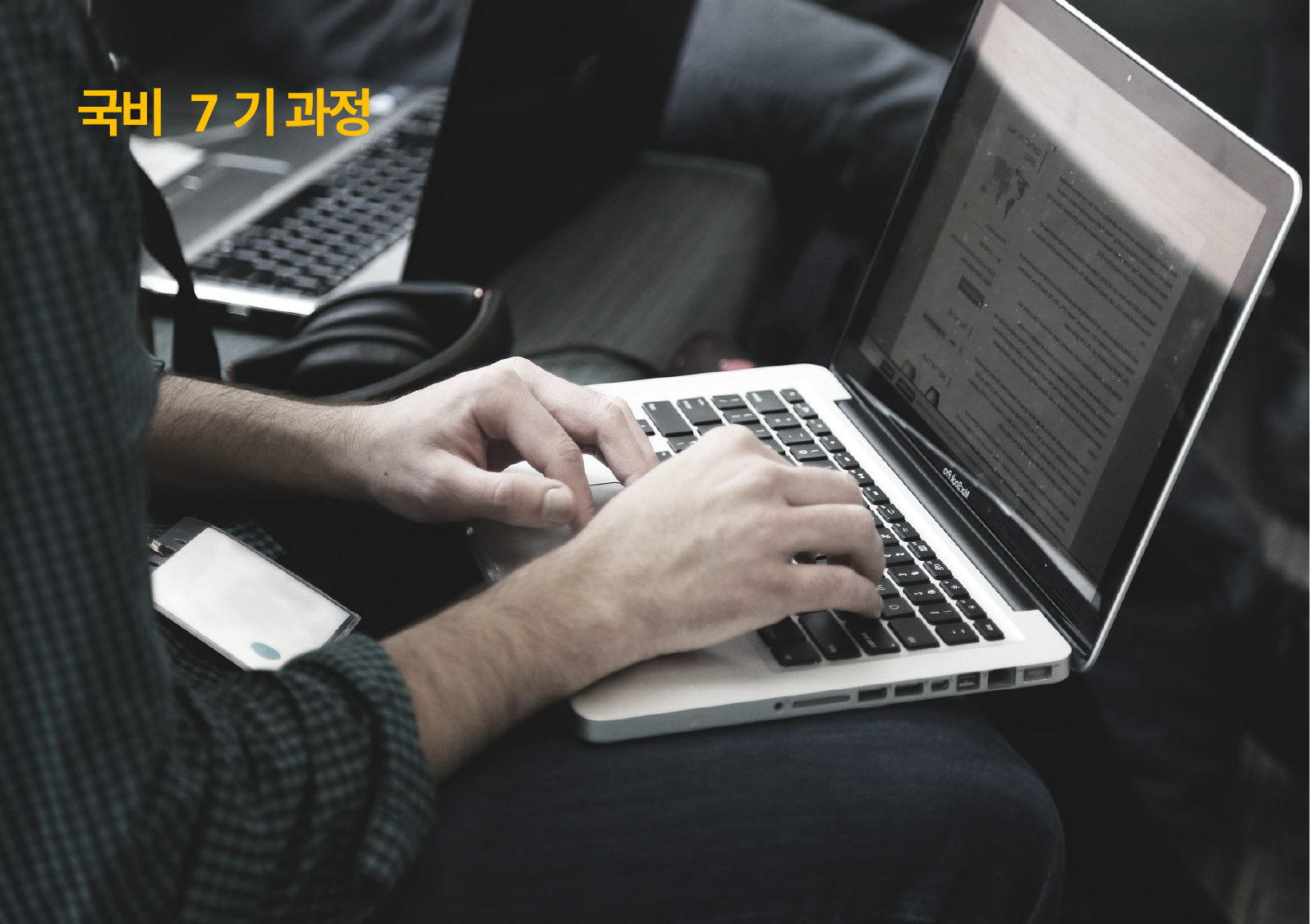

국비 7기 과정
구매정보 관리 시스템
                               4조